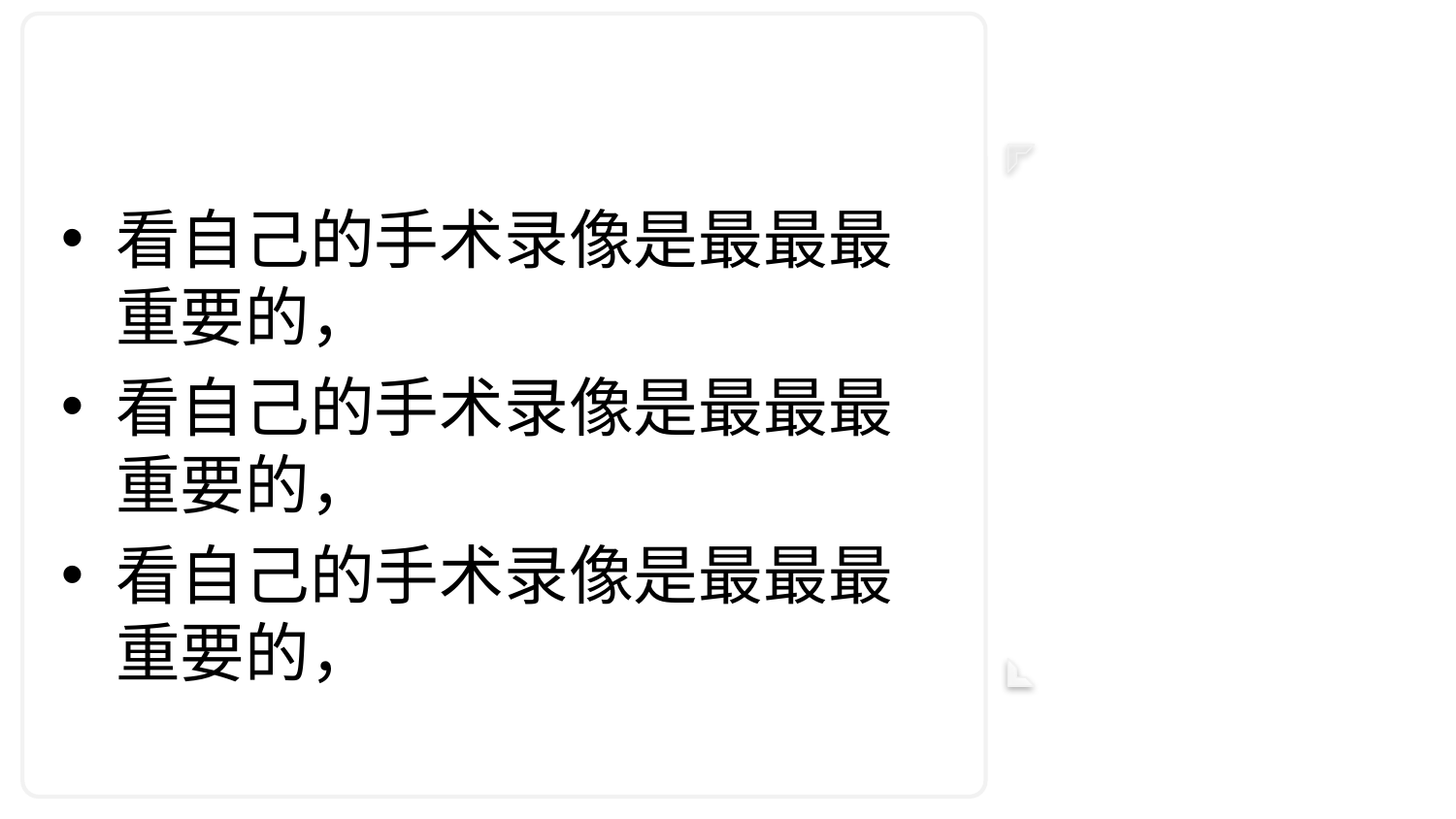

#
看自己的手术录像是最最最重要的，
看自己的手术录像是最最最重要的，
看自己的手术录像是最最最重要的，